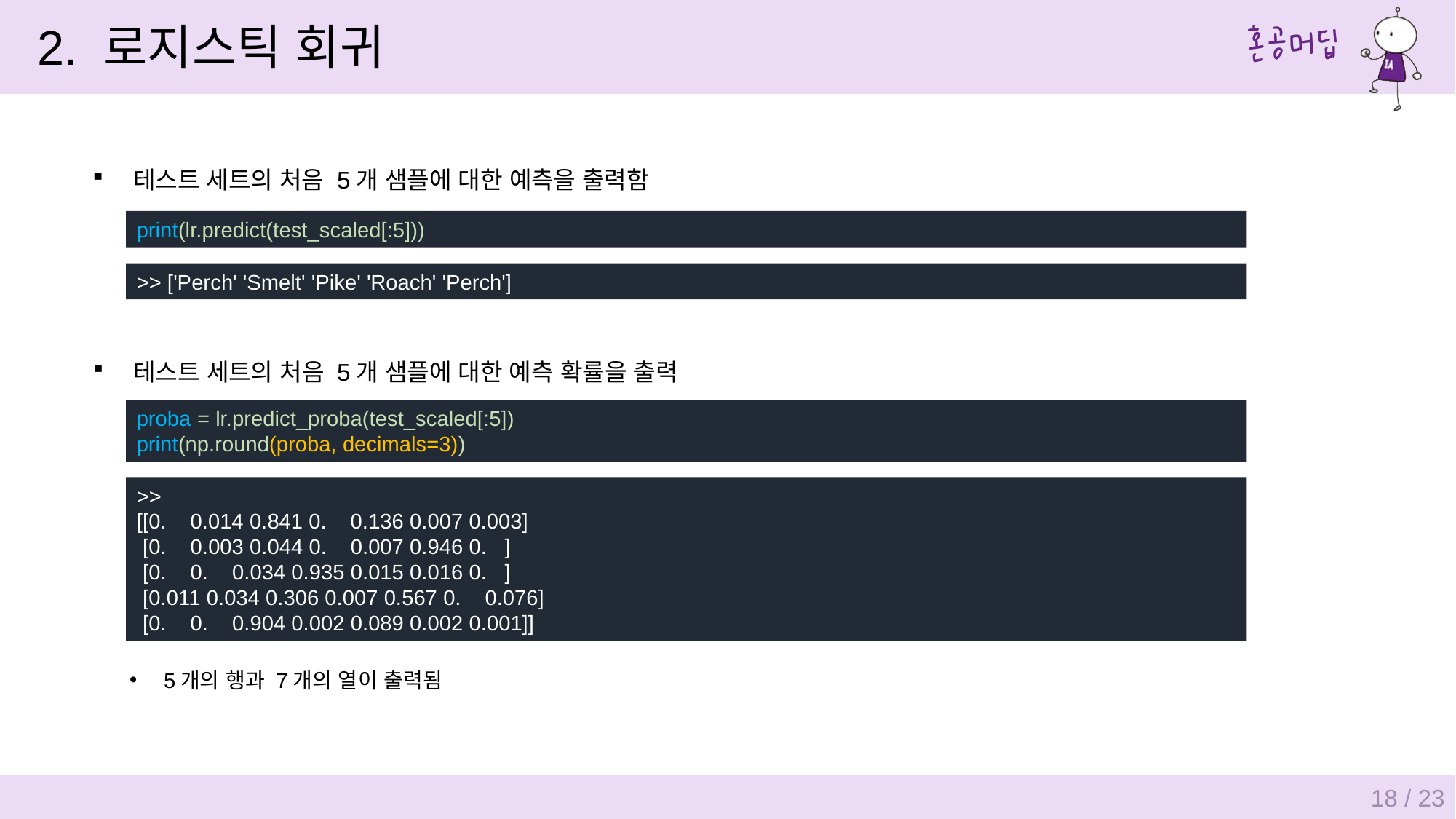

2. 로지스틱 회귀
테스트 세트의 처음 5개 샘플에 대한 예측을 출력함
print(lr.predict(test_scaled[:5]))
>> ['Perch' 'Smelt' 'Pike' 'Roach' 'Perch']
테스트 세트의 처음 5개 샘플에 대한 예측 확률을 출력
proba = lr.predict_proba(test_scaled[:5])
print(np.round(proba, decimals=3))
>>
[[0.    0.014 0.841 0.    0.136 0.007 0.003]
 [0.    0.003 0.044 0.    0.007 0.946 0.   ]
 [0.    0.    0.034 0.935 0.015 0.016 0.   ]
 [0.011 0.034 0.306 0.007 0.567 0.    0.076]
 [0.    0.    0.904 0.002 0.089 0.002 0.001]]
5개의 행과 7개의 열이 출력됨
18 / 23